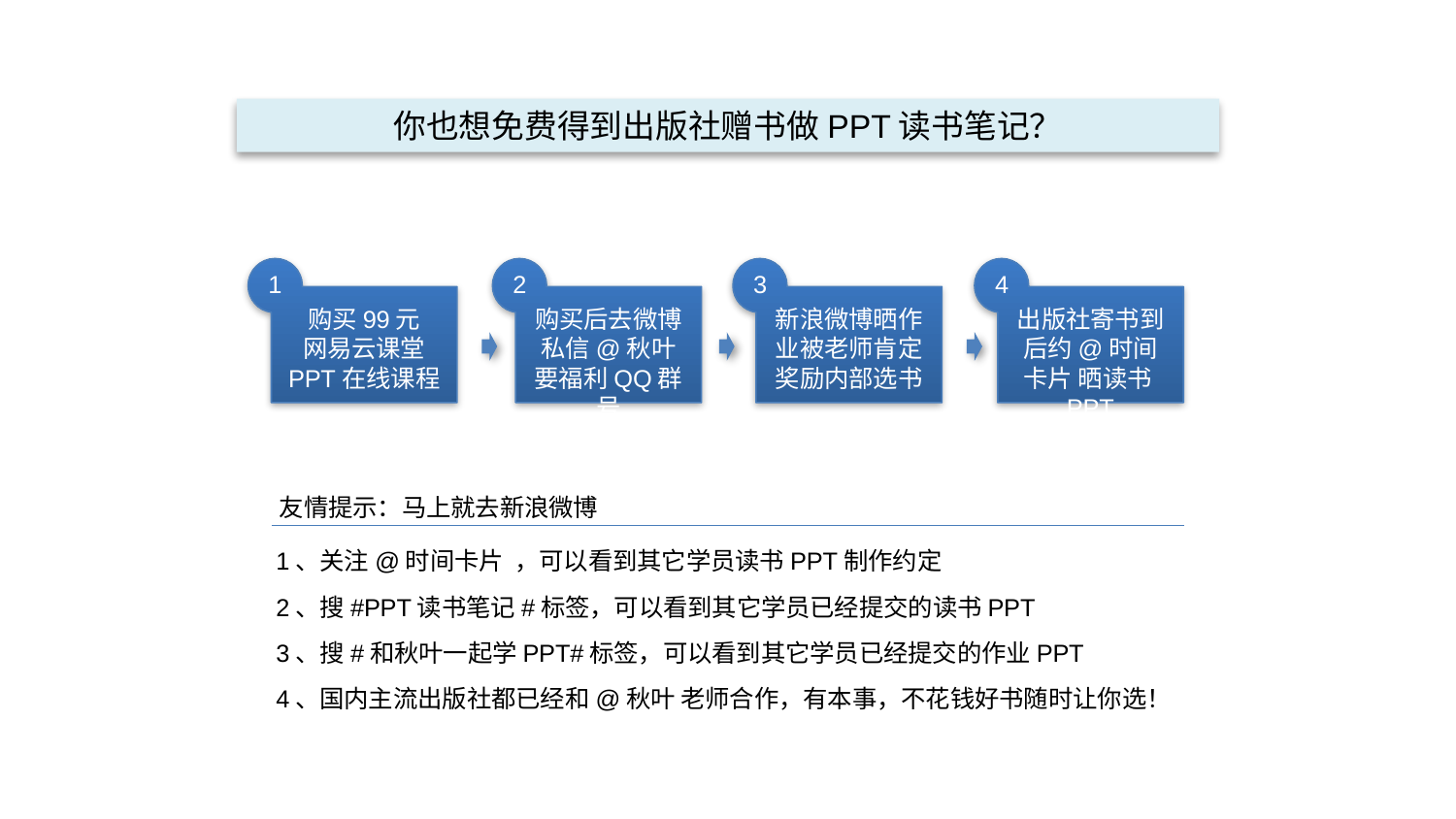

你也想免费得到出版社赠书做PPT读书笔记？

1
购买99元
网易云课堂
PPT在线课程

3
新浪微博晒作业被老师肯定奖励内部选书

4
出版社寄书到后约@时间卡片 晒读书PPT

2
购买后去微博私信@秋叶
要福利QQ群号

  友情提示：马上就去新浪微博
  1、关注@时间卡片  ，可以看到其它学员读书PPT制作约定
  2、搜#PPT读书笔记#标签，可以看到其它学员已经提交的读书PPT
  3、搜#和秋叶一起学PPT#标签，可以看到其它学员已经提交的作业PPT
  4、国内主流出版社都已经和@秋叶 老师合作，有本事，不花钱好书随时让你选！
www.51pptmoban.com 搜集整理发布